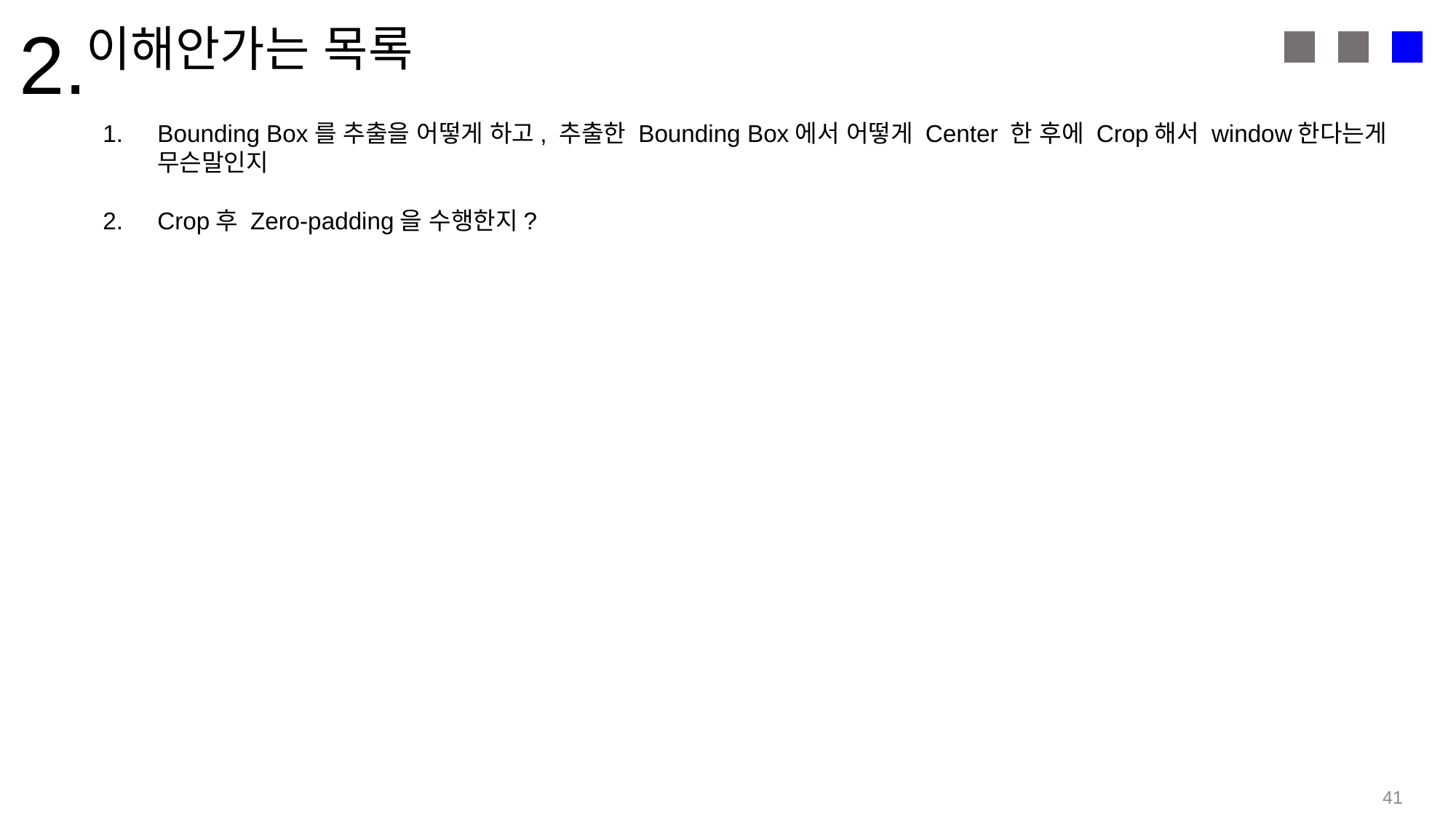

2.
이해안가는 목록

Bounding Box를 추출을 어떻게 하고, 추출한 Bounding Box에서 어떻게 Center 한 후에 Crop해서 window한다는게 무슨말인지

Crop후 Zero-padding을 수행한지?

41